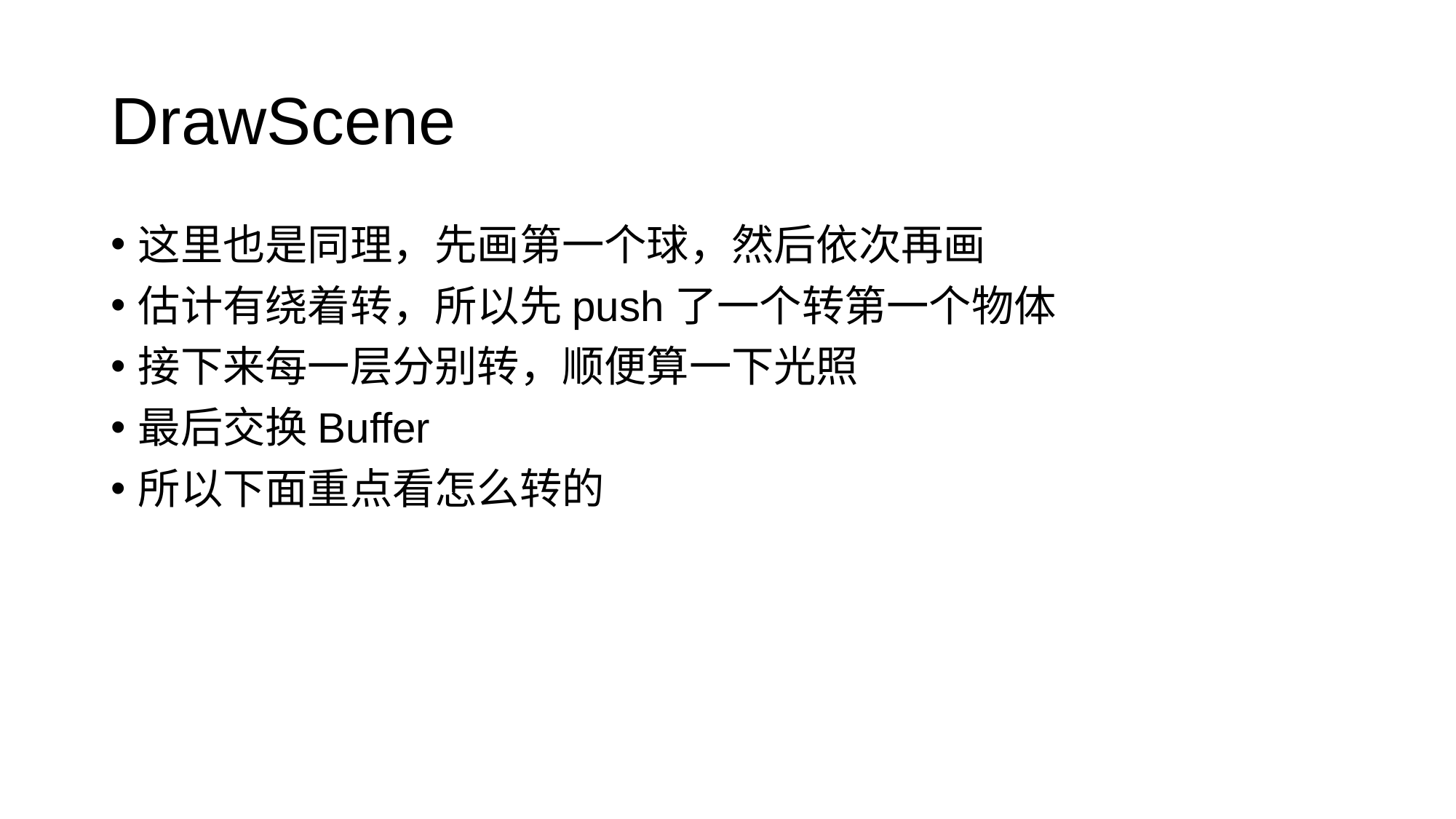

# DrawScene
这里也是同理，先画第一个球，然后依次再画
估计有绕着转，所以先push了一个转第一个物体
接下来每一层分别转，顺便算一下光照
最后交换Buffer
所以下面重点看怎么转的